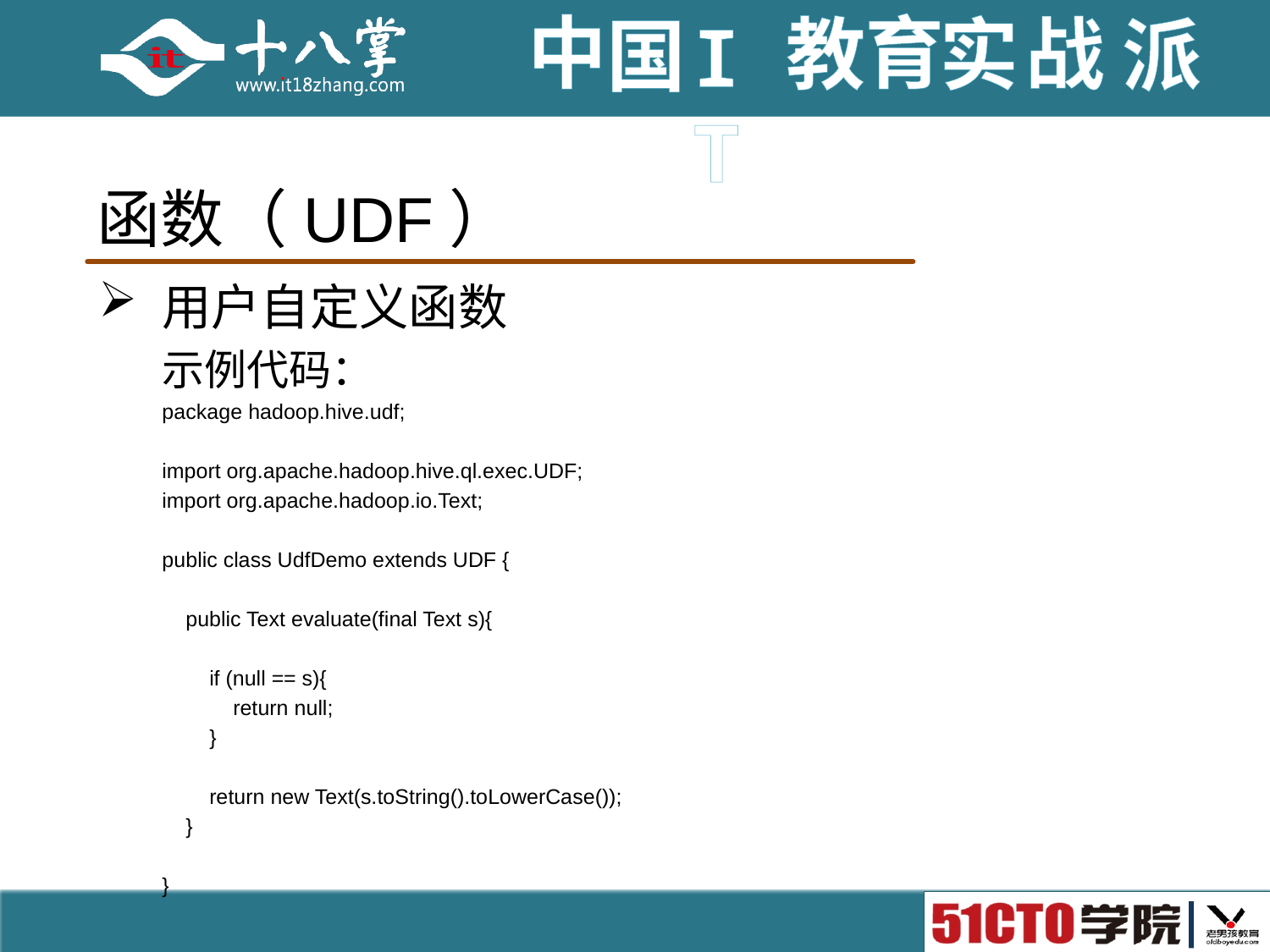

# 函数（UDF）
用户自定义函数
示例代码：
package hadoop.hive.udf;

import org.apache.hadoop.hive.ql.exec.UDF;
import org.apache.hadoop.io.Text;

public class UdfDemo extends UDF {

    public Text evaluate(final Text s){

        if (null == s){
            return null;
        }

        return new Text(s.toString().toLowerCase());
    }

}